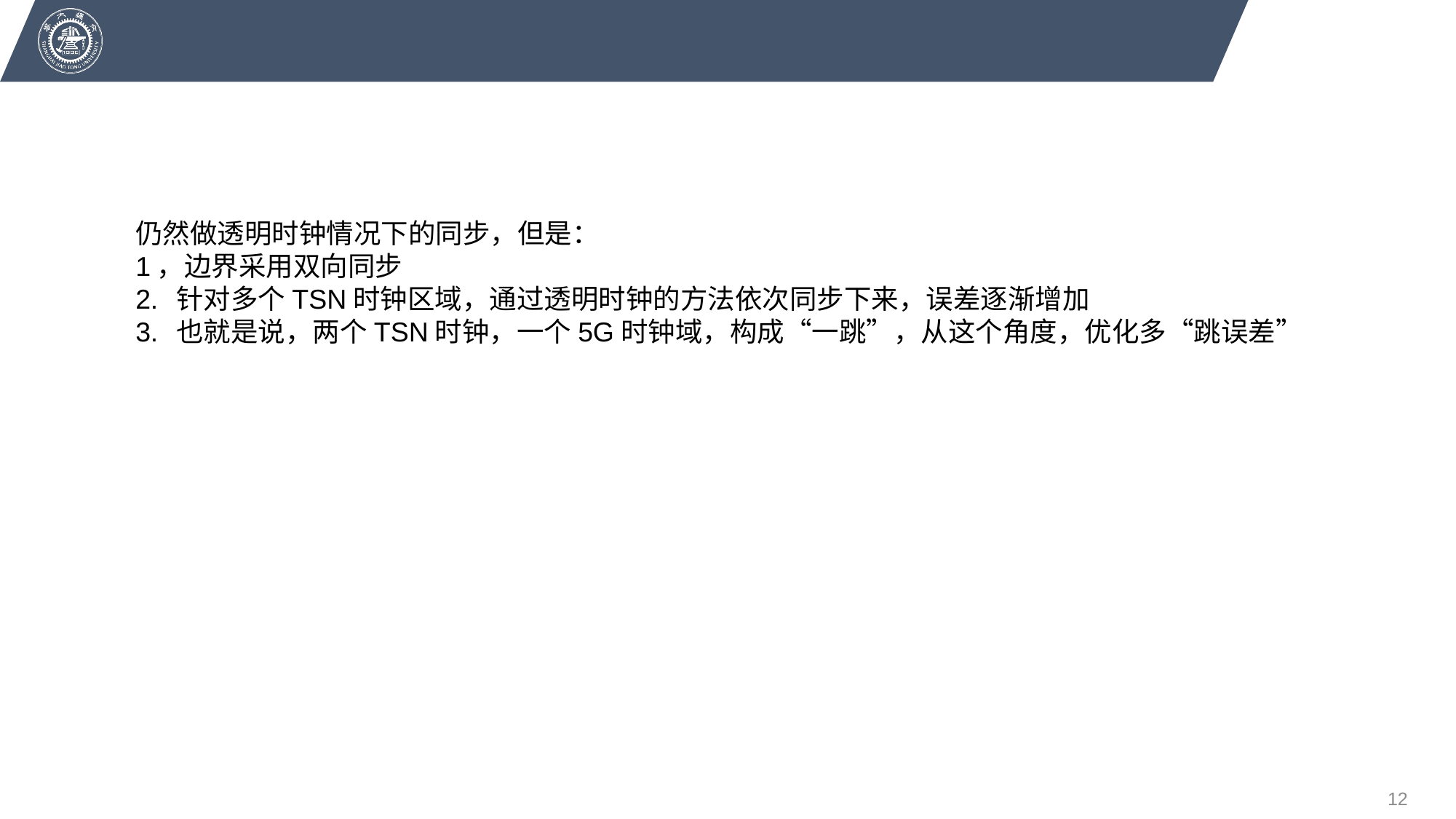

仍然做透明时钟情况下的同步，但是：
1，边界采用双向同步
针对多个TSN时钟区域，通过透明时钟的方法依次同步下来，误差逐渐增加
也就是说，两个TSN时钟，一个5G时钟域，构成“一跳”，从这个角度，优化多“跳误差”
12